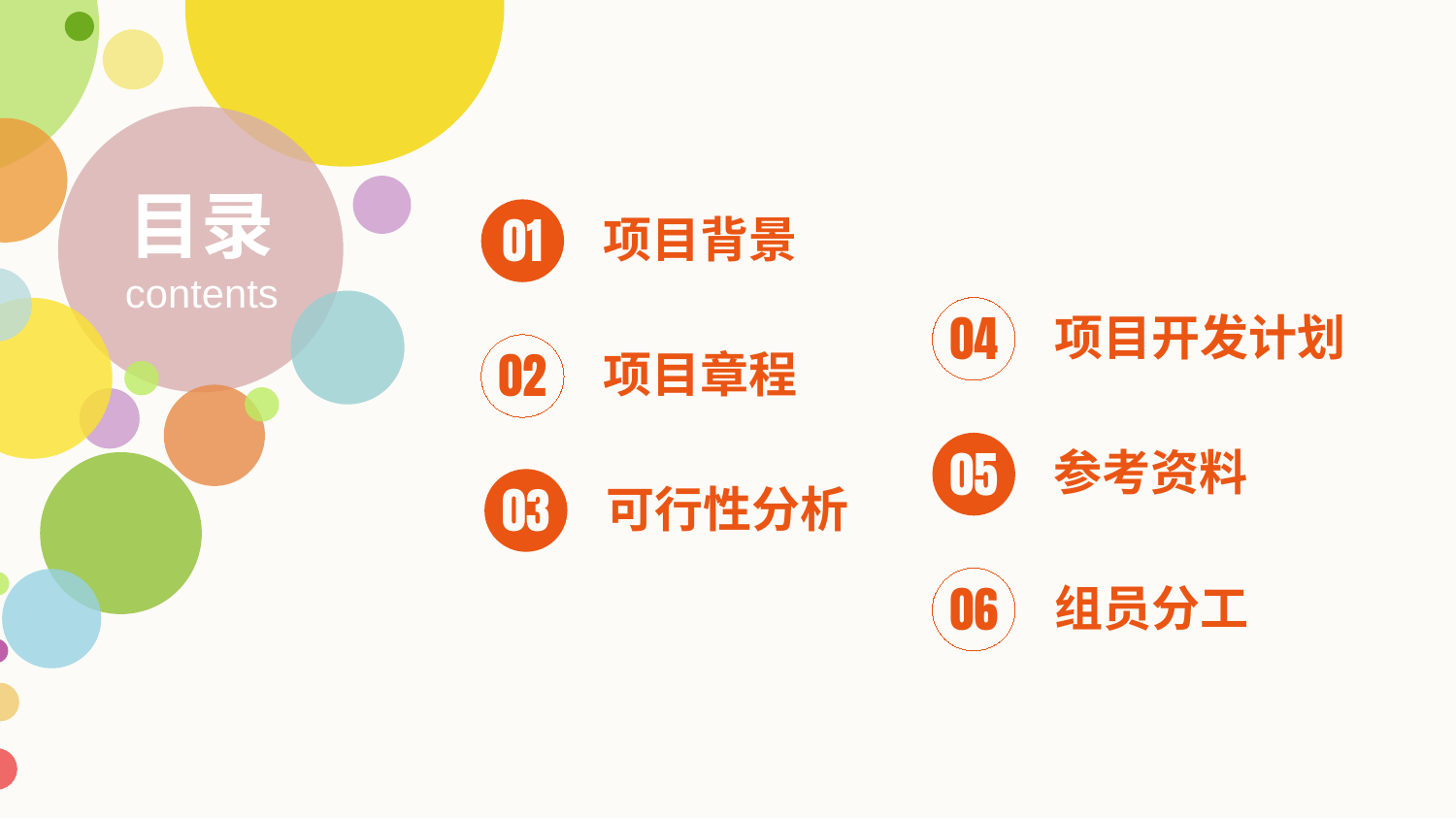

目录
contents

项目背景

01

项目开发计划
04

项目章程

02

参考资料
05

可行性分析

03

组员分工
06